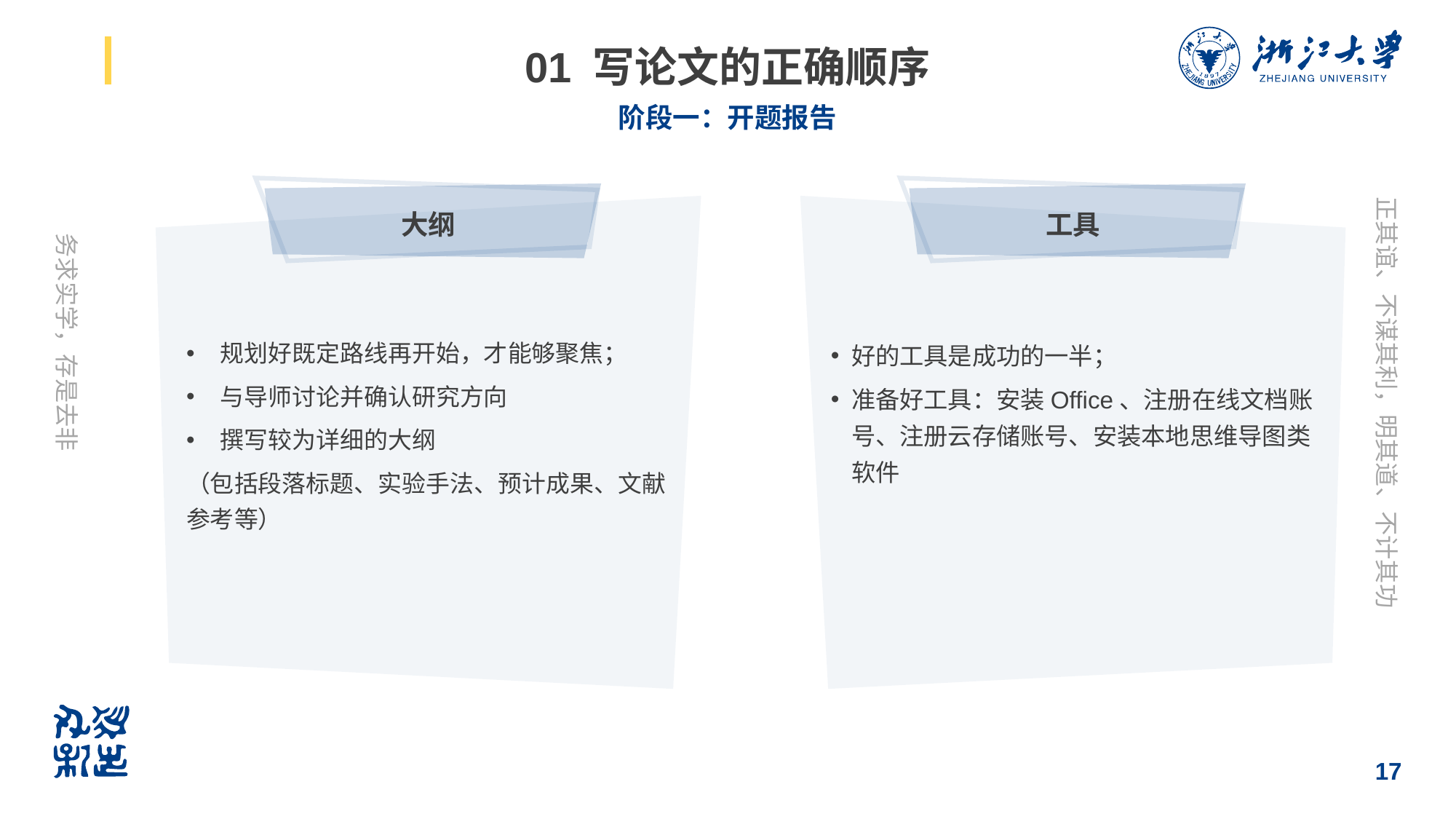

# 01 写论文的正确顺序
阶段一：开题报告

大纲

工具

规划好既定路线再开始，才能够聚焦；
与导师讨论并确认研究方向
撰写较为详细的大纲
（包括段落标题、实验手法、预计成果、文献参考等）
好的工具是成功的一半；
准备好工具：安装Office、注册在线文档账号、注册云存储账号、安装本地思维导图类软件
17